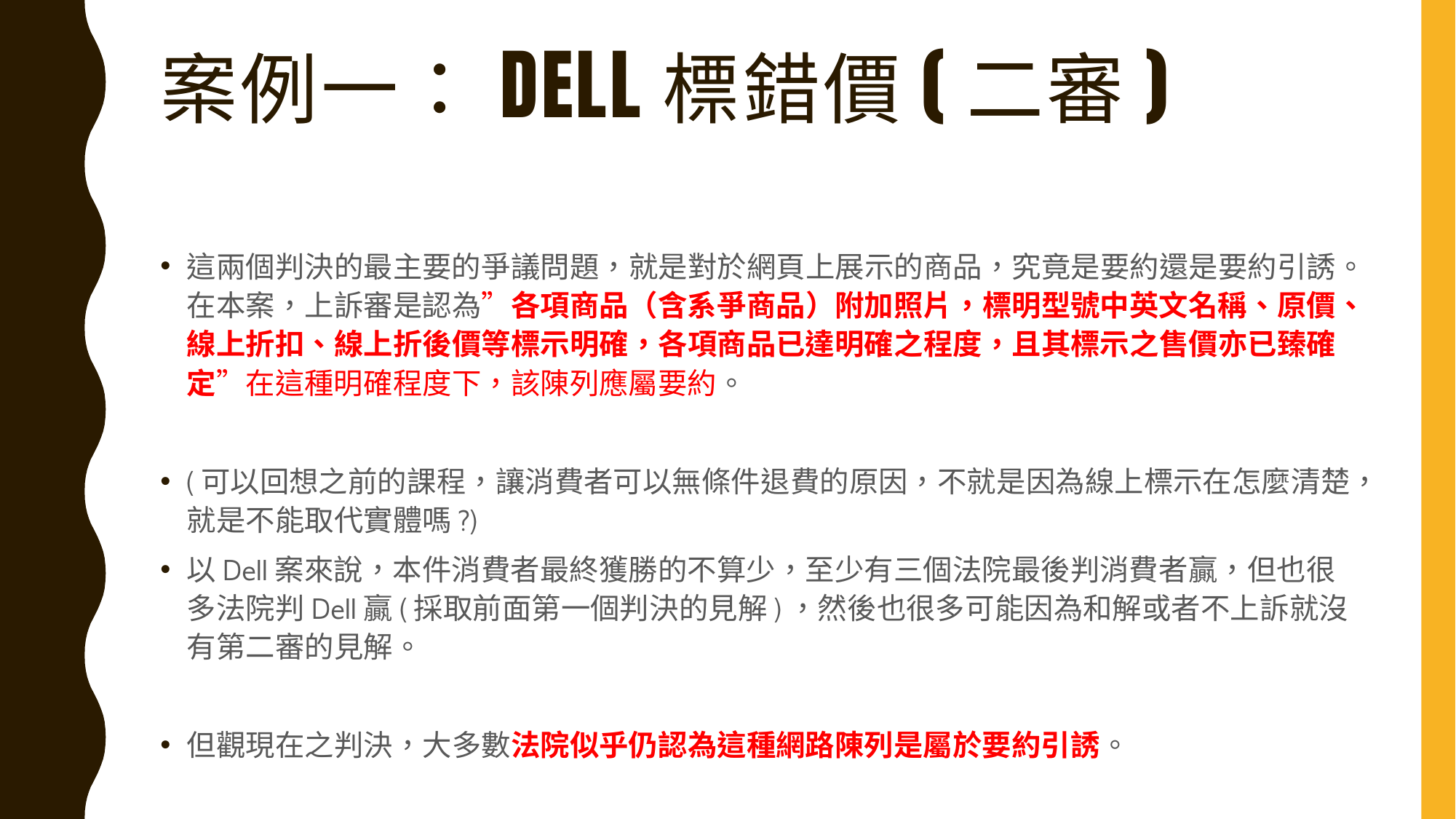

# 案例一：dell標錯價(二審)
這兩個判決的最主要的爭議問題，就是對於網頁上展示的商品，究竟是要約還是要約引誘。在本案，上訴審是認為”各項商品（含系爭商品）附加照片，標明型號中英文名稱、原價、線上折扣、線上折後價等標示明確，各項商品已達明確之程度，且其標示之售價亦已臻確定”在這種明確程度下，該陳列應屬要約。

(可以回想之前的課程，讓消費者可以無條件退費的原因，不就是因為線上標示在怎麼清楚，就是不能取代實體嗎?)
以Dell案來說，本件消費者最終獲勝的不算少，至少有三個法院最後判消費者贏，但也很多法院判Dell贏(採取前面第一個判決的見解)，然後也很多可能因為和解或者不上訴就沒有第二審的見解。

但觀現在之判決，大多數法院似乎仍認為這種網路陳列是屬於要約引誘。